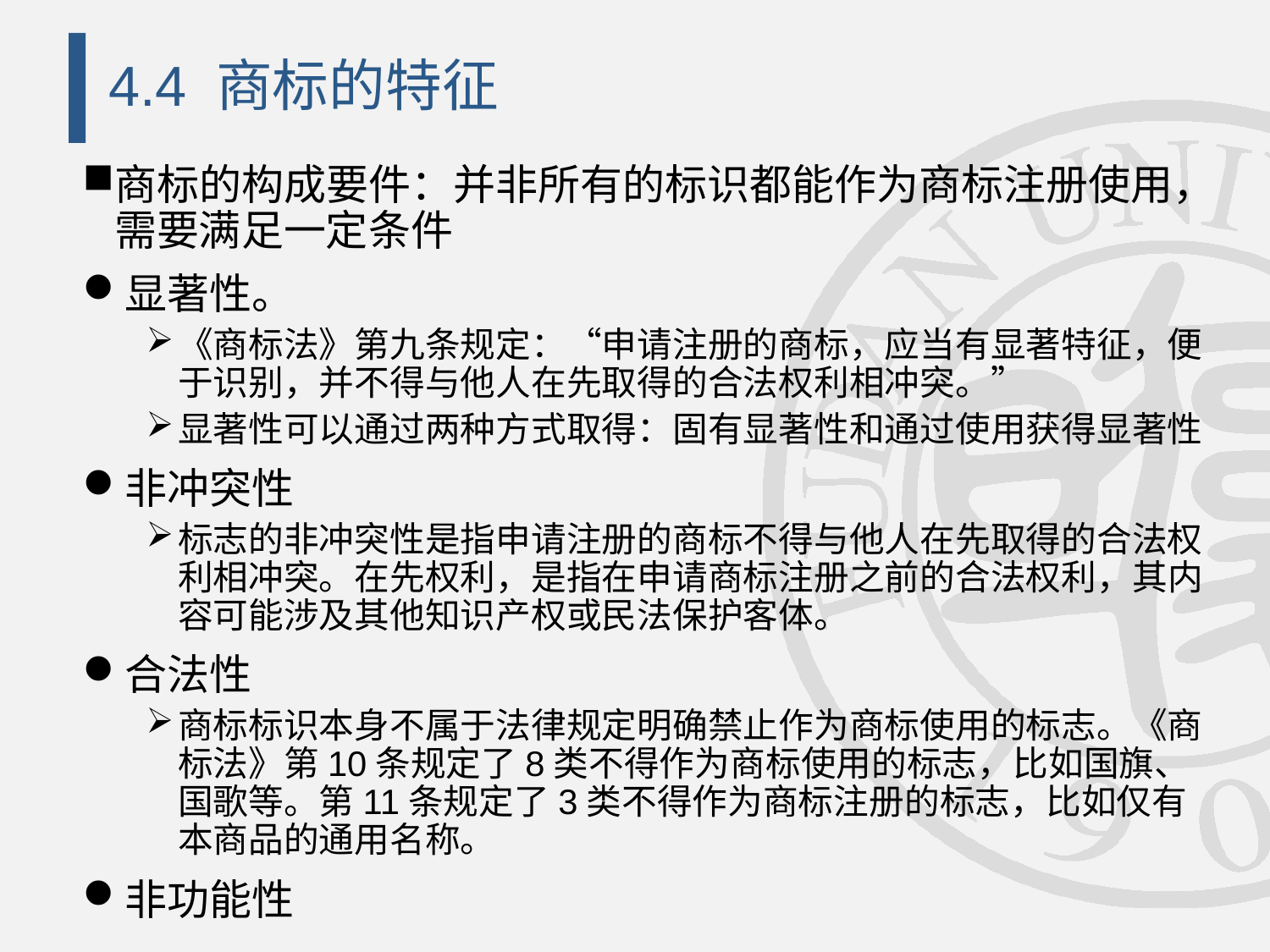

# 4.4 商标的特征
商标的构成要件：并非所有的标识都能作为商标注册使用，需要满足一定条件
显著性。
《商标法》第九条规定：“申请注册的商标，应当有显著特征，便于识别，并不得与他人在先取得的合法权利相冲突。”
显著性可以通过两种方式取得：固有显著性和通过使用获得显著性
非冲突性
标志的非冲突性是指申请注册的商标不得与他人在先取得的合法权利相冲突。在先权利，是指在申请商标注册之前的合法权利，其内容可能涉及其他知识产权或民法保护客体。
合法性
商标标识本身不属于法律规定明确禁止作为商标使用的标志。《商标法》第10条规定了8类不得作为商标使用的标志，比如国旗、国歌等。第11条规定了3类不得作为商标注册的标志，比如仅有本商品的通用名称。
非功能性